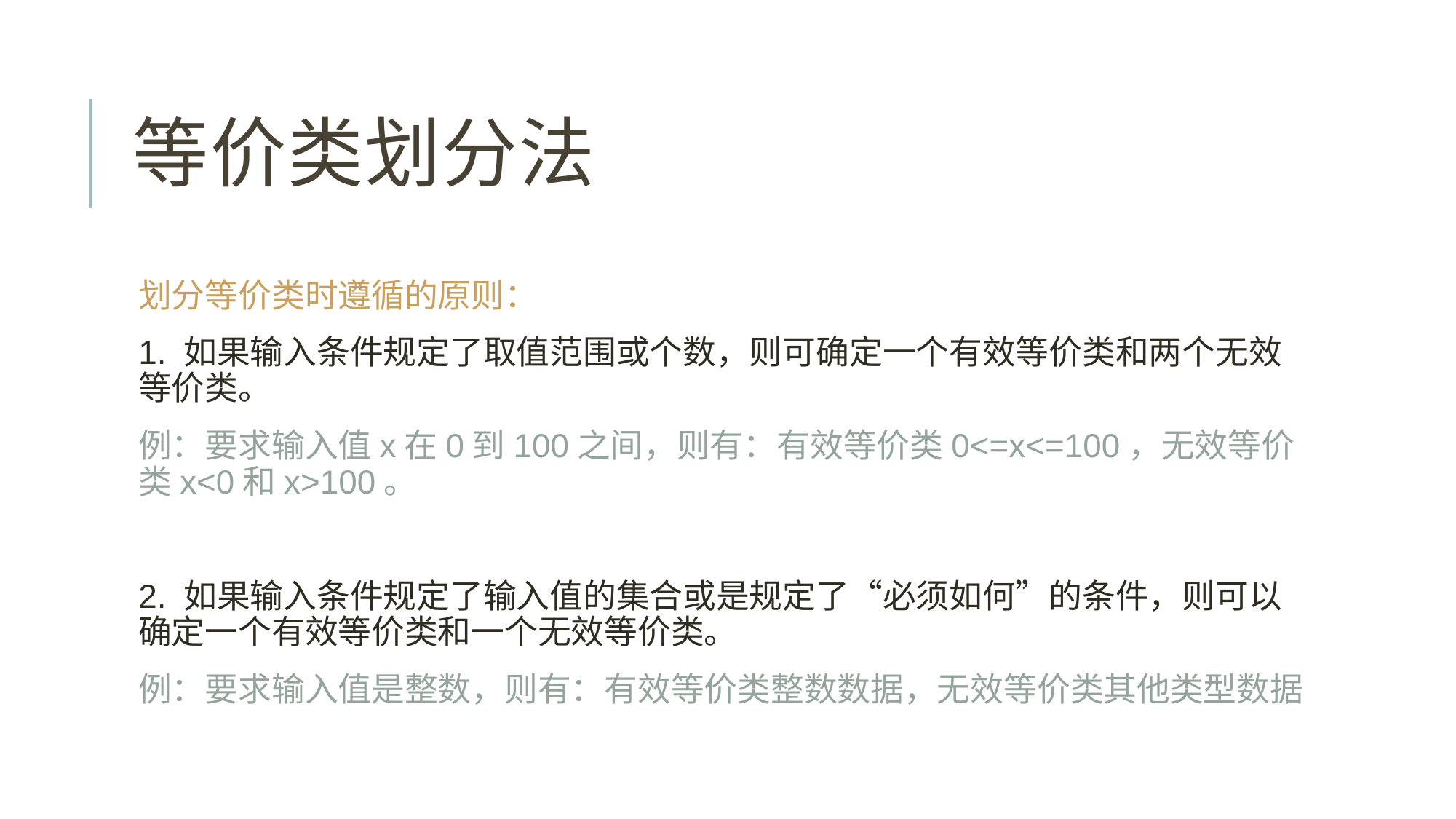

# 等价类划分法
划分等价类时遵循的原则：
1. 如果输入条件规定了取值范围或个数，则可确定一个有效等价类和两个无效等价类。
例：要求输入值x在0到100之间，则有：有效等价类0<=x<=100，无效等价类x<0和x>100。

2. 如果输入条件规定了输入值的集合或是规定了“必须如何”的条件，则可以确定一个有效等价类和一个无效等价类。
例：要求输入值是整数，则有：有效等价类整数数据，无效等价类其他类型数据